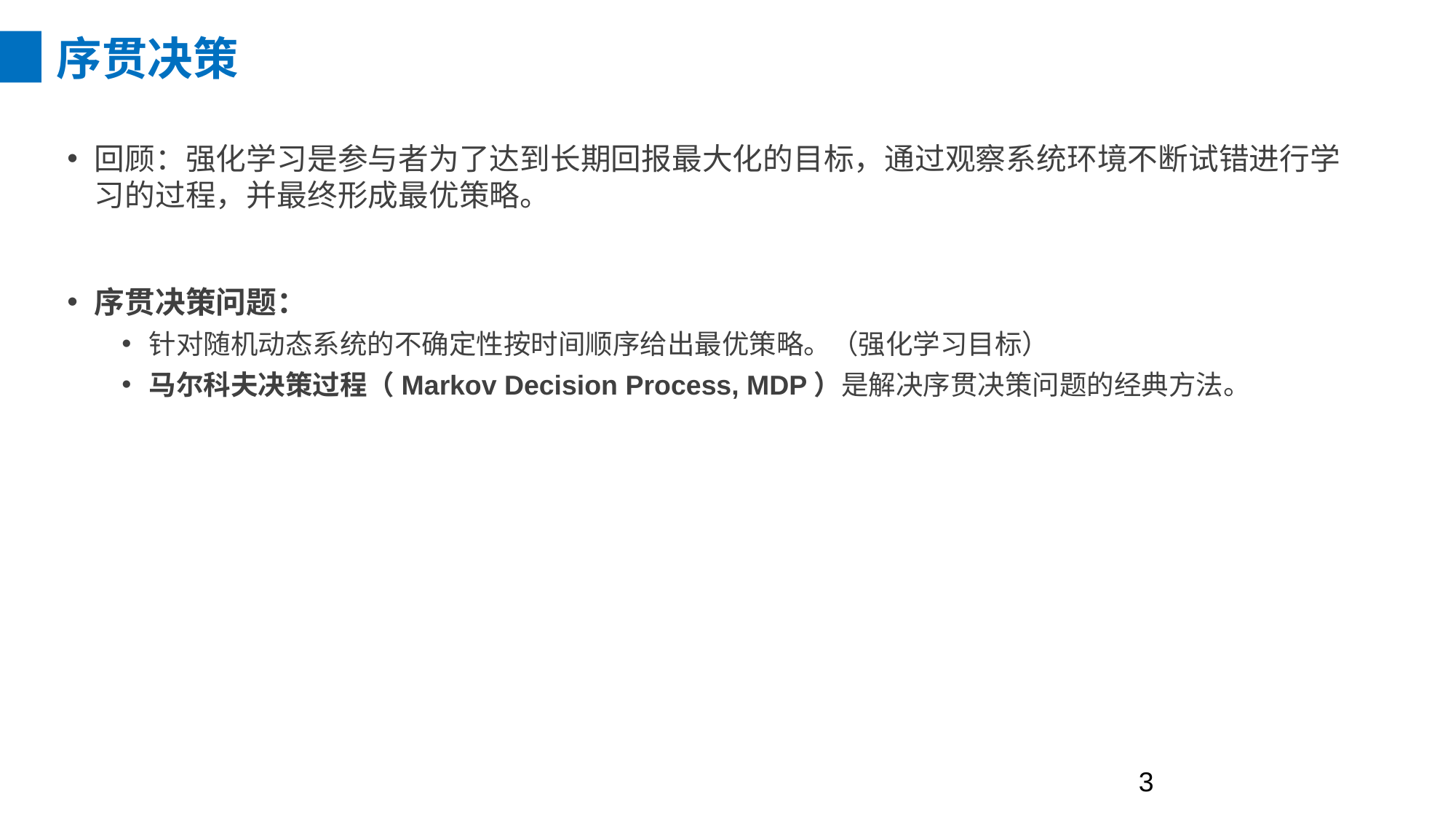

序贯决策
回顾：强化学习是参与者为了达到长期回报最大化的目标，通过观察系统环境不断试错进行学习的过程，并最终形成最优策略。

序贯决策问题：
针对随机动态系统的不确定性按时间顺序给出最优策略。（强化学习目标）
马尔科夫决策过程（Markov Decision Process, MDP）是解决序贯决策问题的经典方法。

3